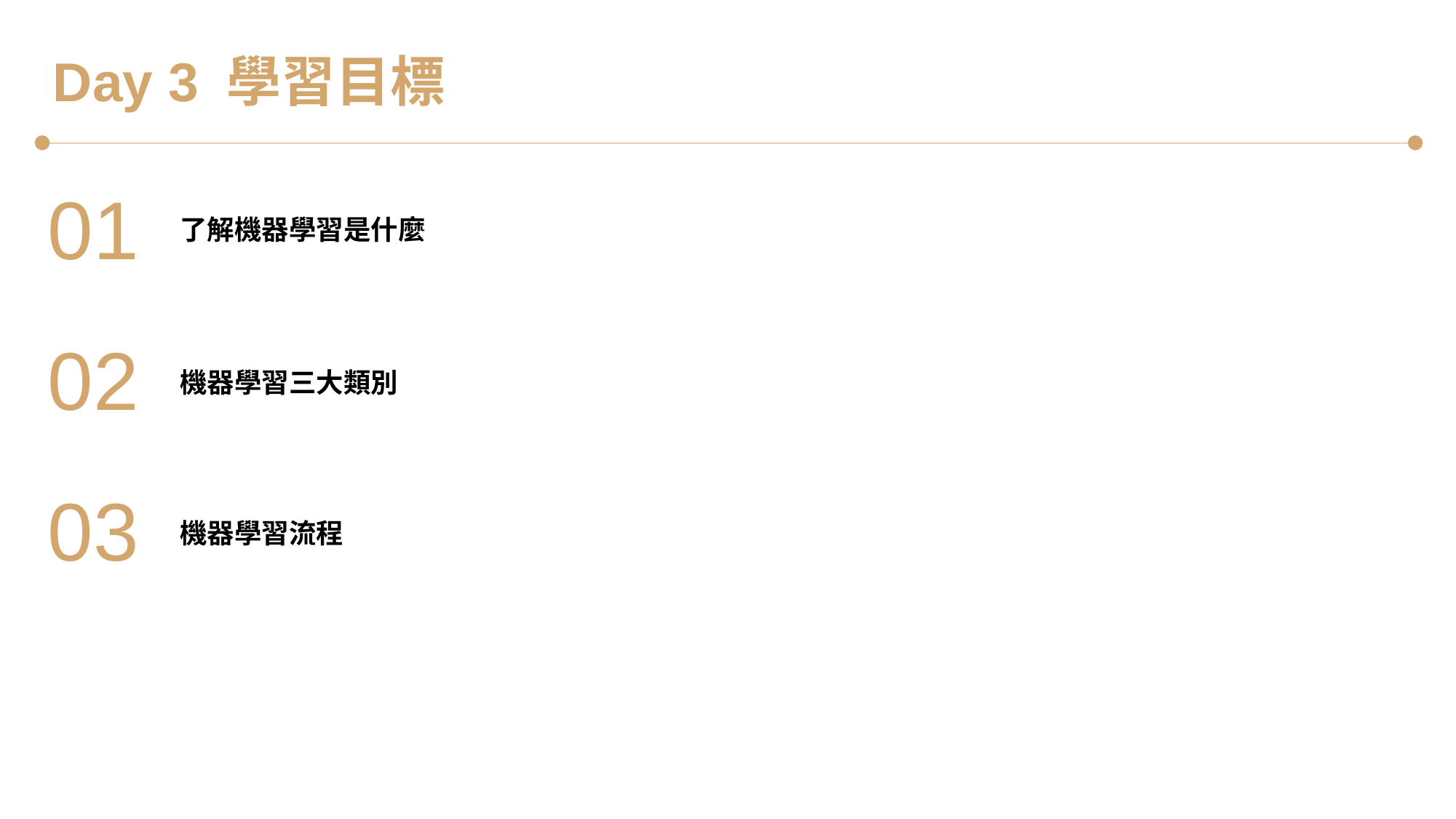

Day 3 學習目標
01
了解機器學習是什麼
02
機器學習三大類別
03
機器學習流程